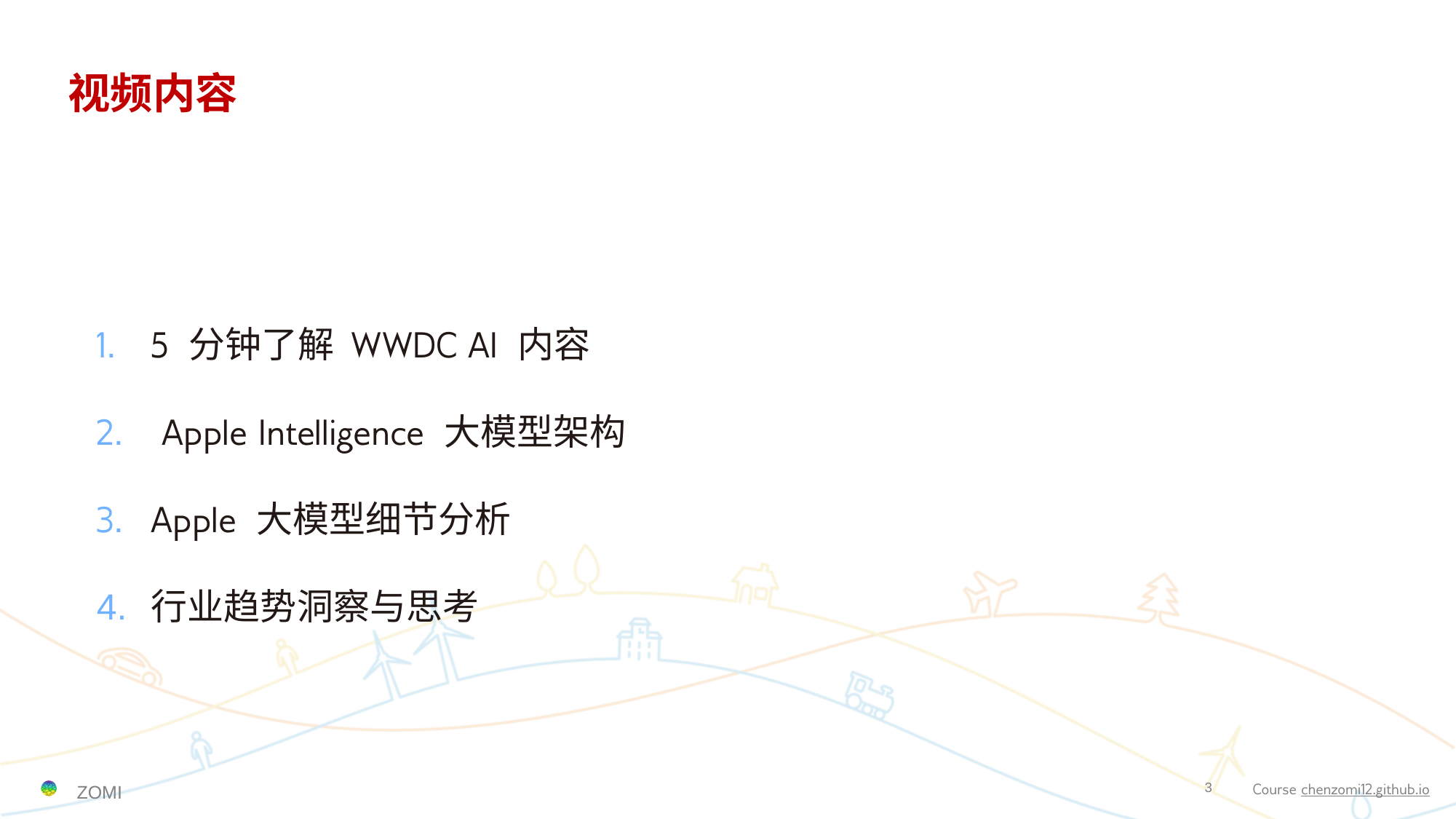

# 视频内容
5 分钟了解 WWDC AI 内容
 Apple Intelligence 大模型架构
Apple 大模型细节分析
行业趋势洞察与思考